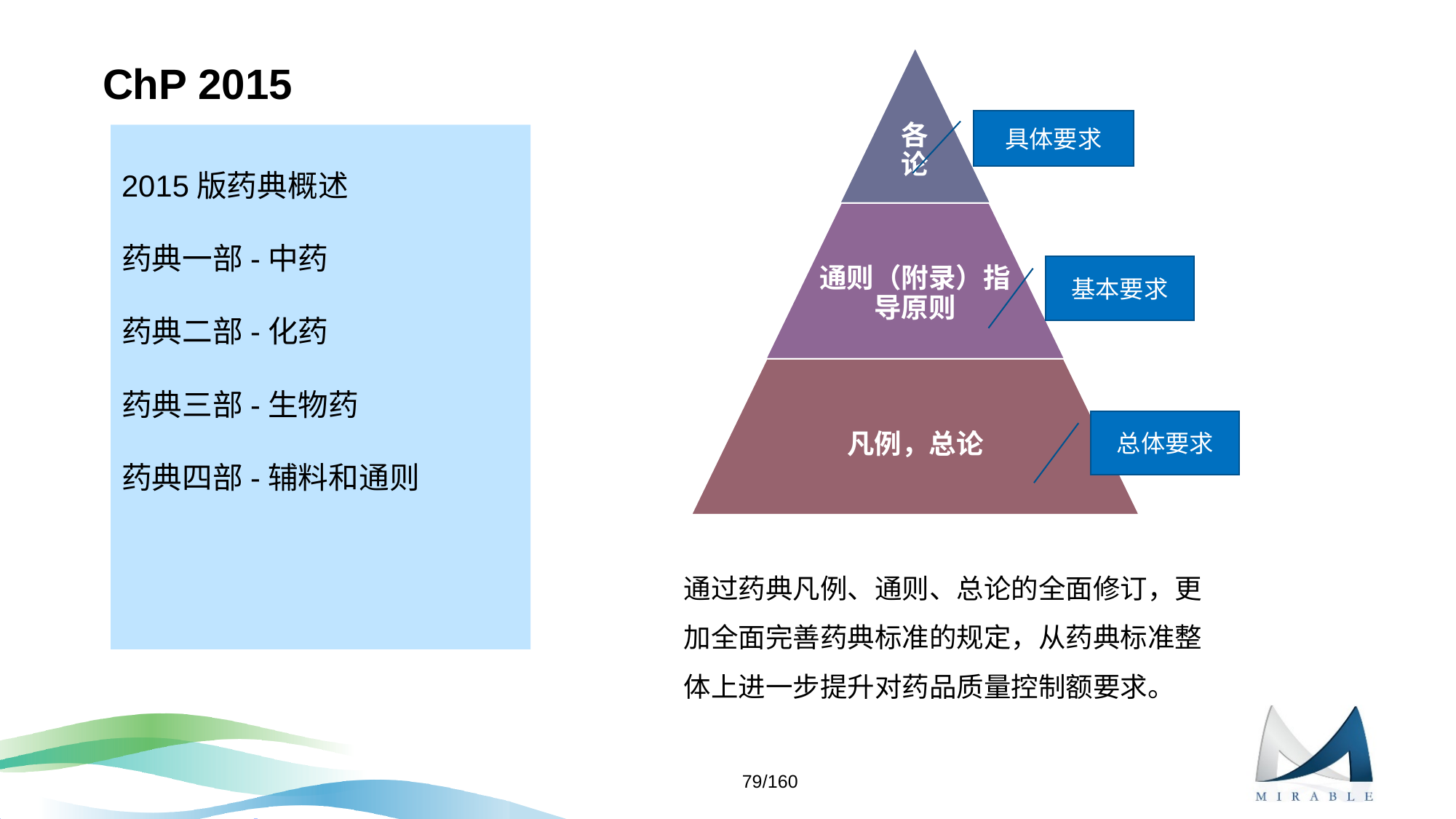

# ChP 2015
各论
通则（附录）指导原则
凡例，总论
具体要求
2015版药典概述
药典一部-中药
药典二部-化药
药典三部-生物药
药典四部-辅料和通则

基本要求
总体要求
通过药典凡例、通则、总论的全面修订，更加全面完善药典标准的规定，从药典标准整体上进一步提升对药品质量控制额要求。
79/160